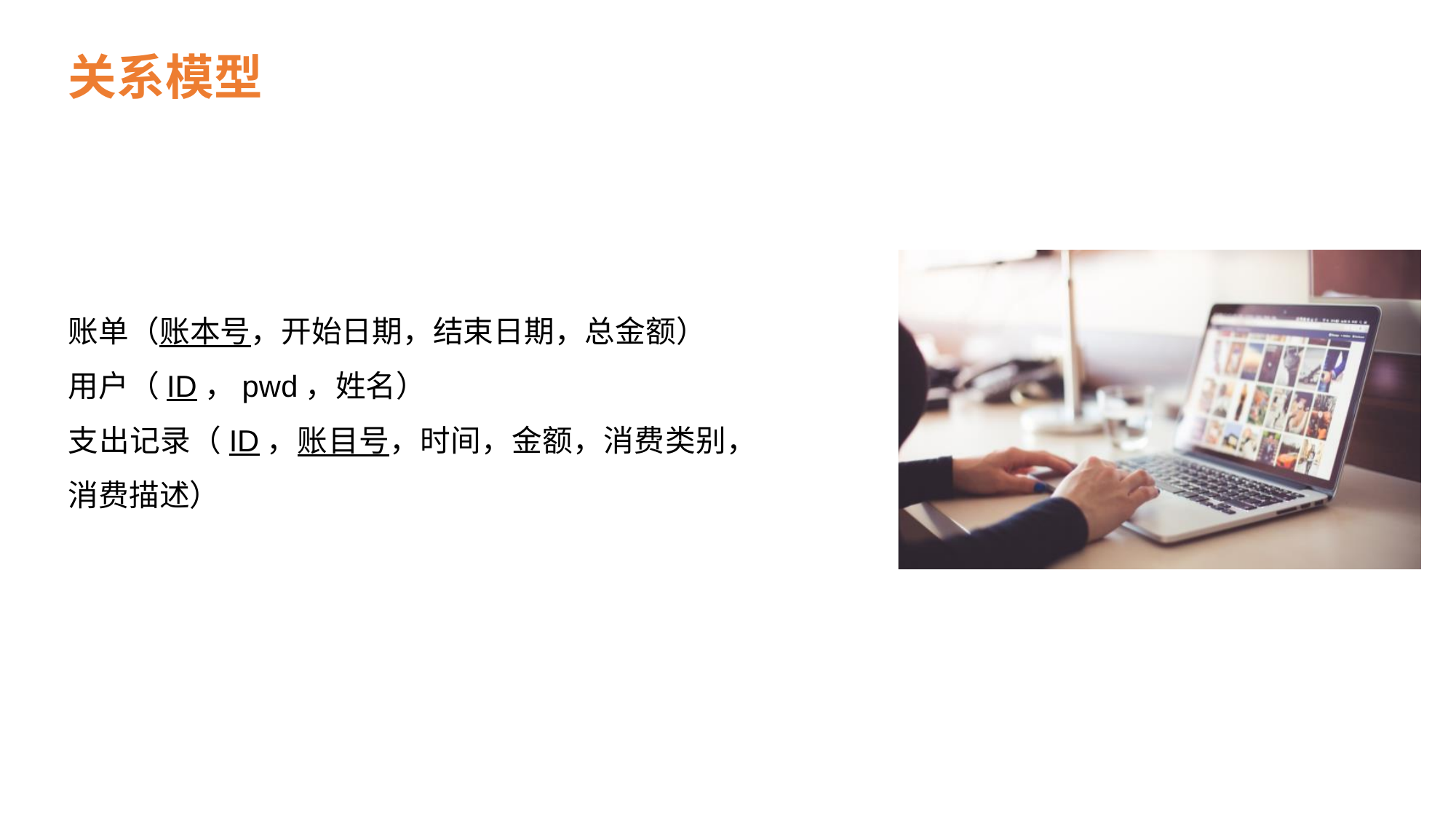

关系模型

账单（账本号，开始日期，结束日期，总金额）
用户（ID，pwd，姓名）
支出记录（ID，账目号，时间，金额，消费类别，消费描述）